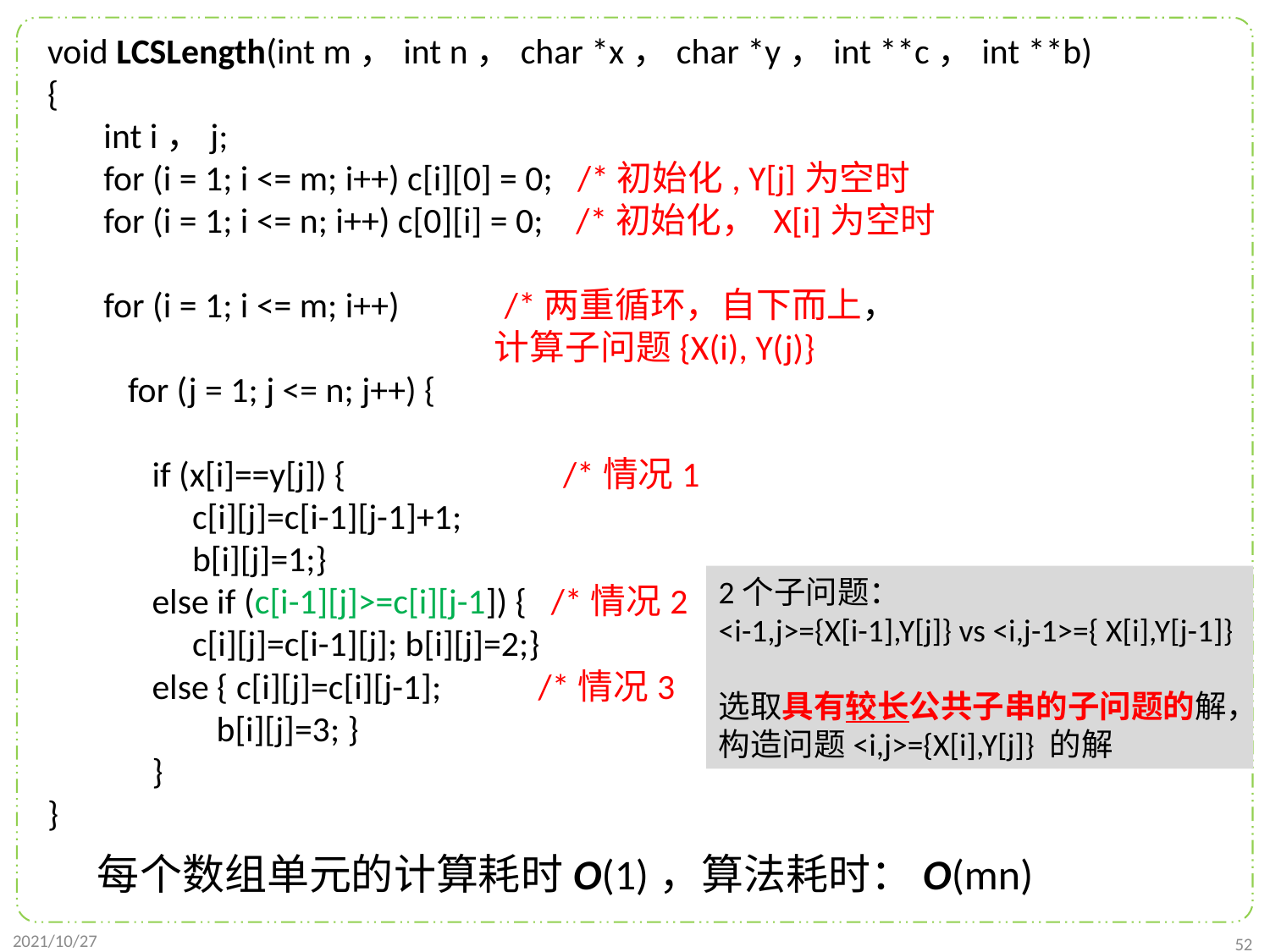

void LCSLength(int m，int n，char *x，char *y，int **c，int **b)
{
       int i，j;
       for (i = 1; i <= m; i++) c[i][0] = 0;   /*初始化, Y[j]为空时
       for (i = 1; i <= n; i++) c[0][i] = 0;    /*初始化， X[i]为空时

       for (i = 1; i <= m; i++)             /*两重循环，自下而上，
                                                        计算子问题{X(i), Y(j)}
          for (j = 1; j <= n; j++) {

             if (x[i]==y[j]) {                           /*情况1
                  c[i][j]=c[i-1][j-1]+1;
                  b[i][j]=1;}
             else if (c[i-1][j]>=c[i][j-1]) {   /*情况2
                  c[i][j]=c[i-1][j]; b[i][j]=2;}
             else { c[i][j]=c[i][j-1];            /*情况3
                     b[i][j]=3; }
             }
}
2个子问题：
<i-1,j>={X[i-1],Y[j]} vs <i,j-1>={ X[i],Y[j-1]}

选取具有较长公共子串的子问题的解，构造问题<i,j>={X[i],Y[j]} 的解
每个数组单元的计算耗时O(1)，算法耗时：O(mn)

2021/10/27
52